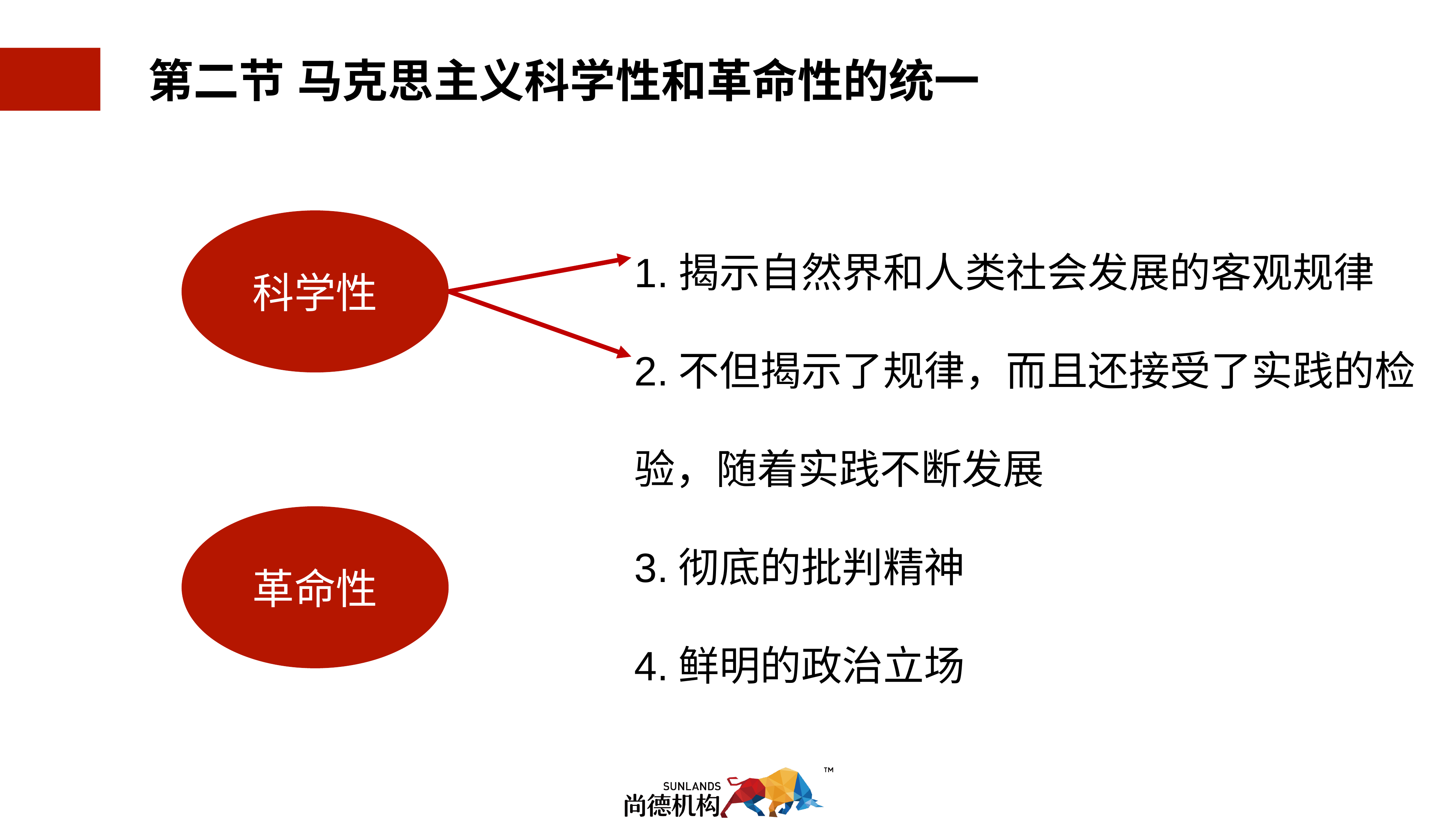

0.2.2马克思主义理论特征
第二节 马克思主义科学性和革命性的统一
1.揭示自然界和人类社会发展的客观规律
2.不但揭示了规律，而且还接受了实践的检验，随着实践不断发展
3.彻底的批判精神
4.鲜明的政治立场
科学性
革命性